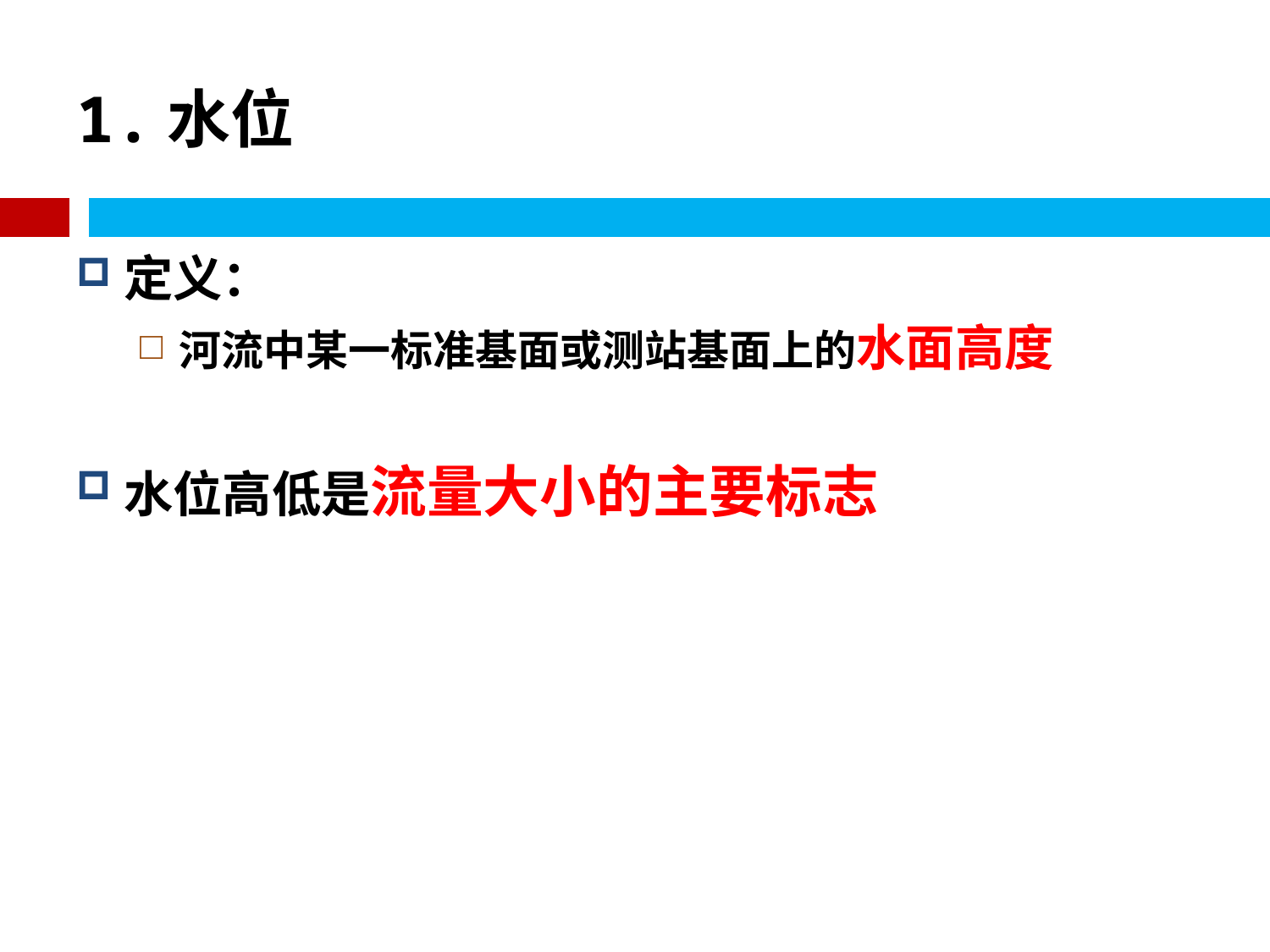

# 1.水位
定义：
河流中某一标准基面或测站基面上的水面高度

水位高低是流量大小的主要标志